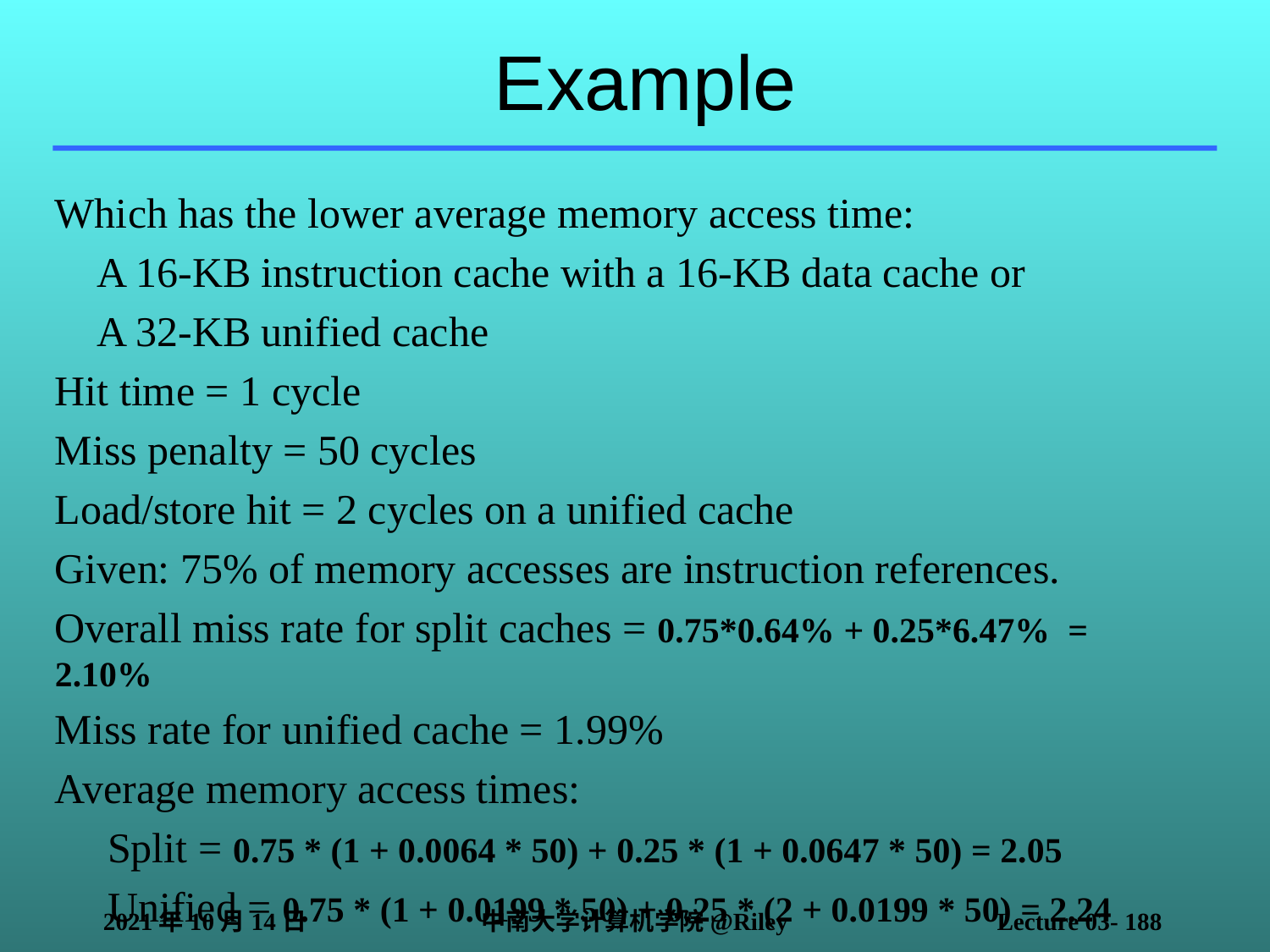

# Example

Which has the lower average memory access time:
    A 16-KB instruction cache with a 16-KB data cache or
    A 32-KB unified cache
Hit time = 1 cycle
Miss penalty = 50 cycles
Load/store hit = 2 cycles on a unified cache
Given: 75% of memory accesses are instruction references.
Overall miss rate for split caches = 0.75*0.64% + 0.25*6.47%  = 2.10%
Miss rate for unified cache = 1.99%
Average memory access times:
     Split = 0.75 * (1 + 0.0064 * 50) + 0.25 * (1 + 0.0647 * 50) = 2.05
     Unified = 0.75 * (1 + 0.0199 * 50) + 0.25 * (2 + 0.0199 * 50) = 2.24
2021年10月14日
中南大学计算机学院@Riley
Lecture 03- 188